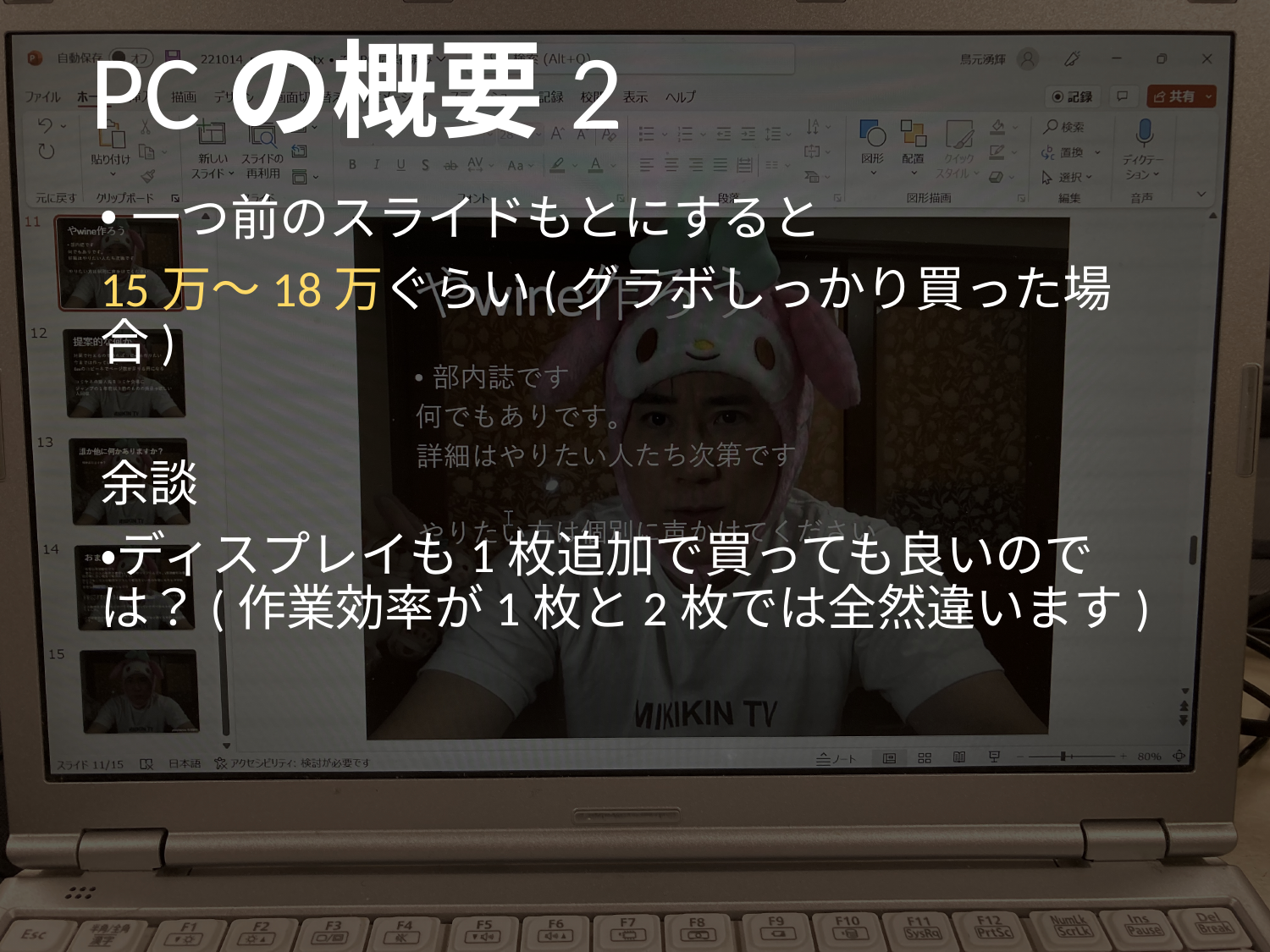

# PCの概要2
一つ前のスライドもとにすると
15万～18万ぐらい(グラボしっかり買った場合)

余談
・ディスプレイも1枚追加で買っても良いのでは？(作業効率が1枚と2枚では全然違います)